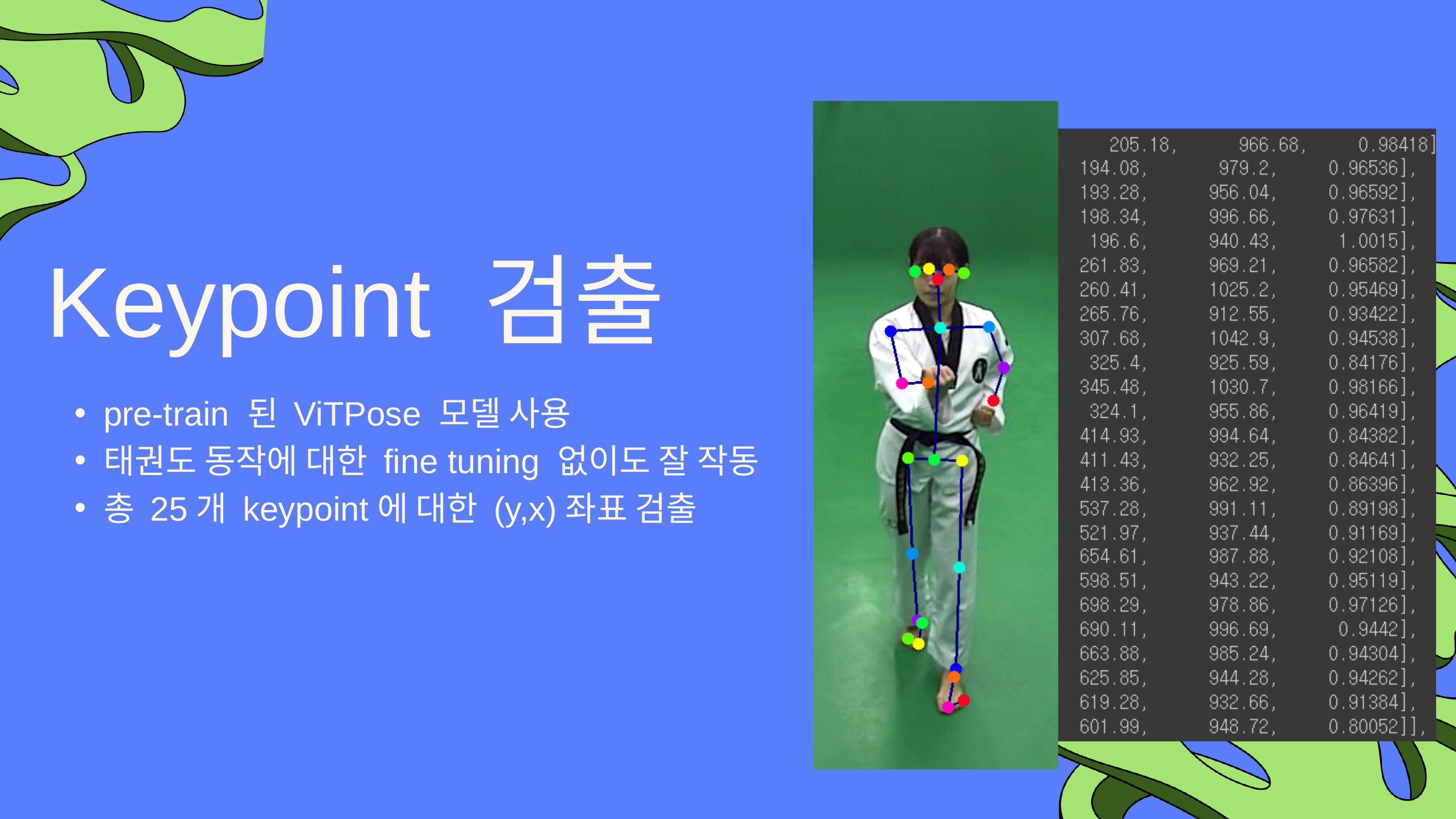

Keypoint 검출
pre-train 된 ViTPose 모델 사용
태권도 동작에 대한 fine tuning 없이도 잘 작동
총 25개 keypoint에 대한 (y,x)좌표 검출